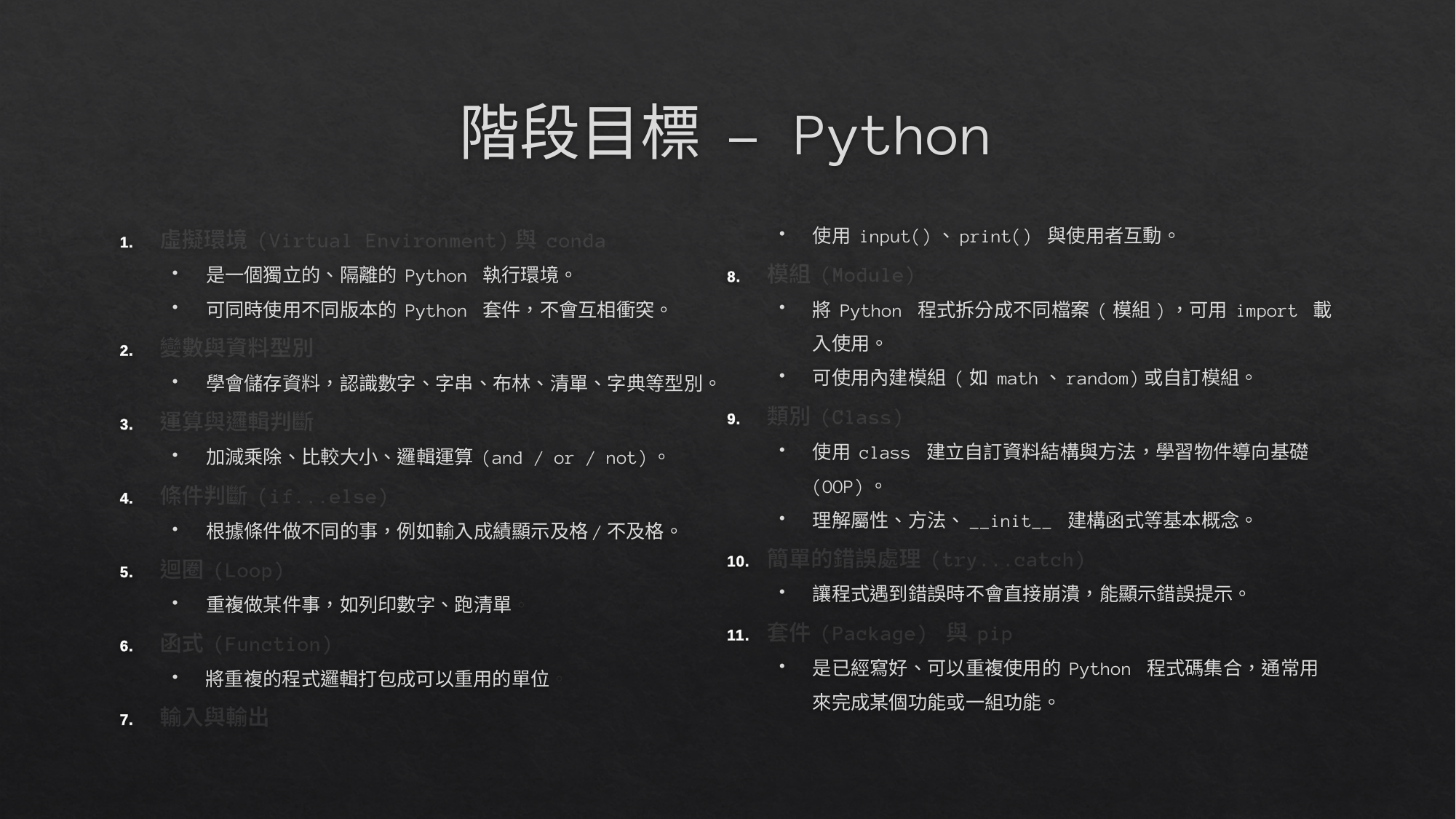

# 階段目標 - Python
虛擬環境 (Virtual Environment)與 conda
是一個獨立的、隔離的 Python 執行環境。
可同時使用不同版本的 Python 套件，不會互相衝突。
變數與資料型別
學會儲存資料，認識數字、字串、布林、清單、字典等型別。
運算與邏輯判斷
加減乘除、比較大小、邏輯運算 (and / or / not)。
條件判斷 (if...else)
根據條件做不同的事，例如輸入成績顯示及格/不及格。
迴圈 (Loop)
重複做某件事，如列印數字、跑清單。
函式 (Function)
將重複的程式邏輯打包成可以重用的單位。
輸入與輸出
使用 input()、print() 與使用者互動。
模組 (Module)
將 Python 程式拆分成不同檔案 (模組)，可用 import 載入使用。
可使用內建模組 (如 math、random)或自訂模組。
類別 (Class)
使用 class 建立自訂資料結構與方法，學習物件導向基礎 (OOP)。
理解屬性、方法、__init__ 建構函式等基本概念。
簡單的錯誤處理 (try...catch)
讓程式遇到錯誤時不會直接崩潰，能顯示錯誤提示。
套件 (Package) 與 pip
是已經寫好、可以重複使用的 Python 程式碼集合，通常用來完成某個功能或一組功能。